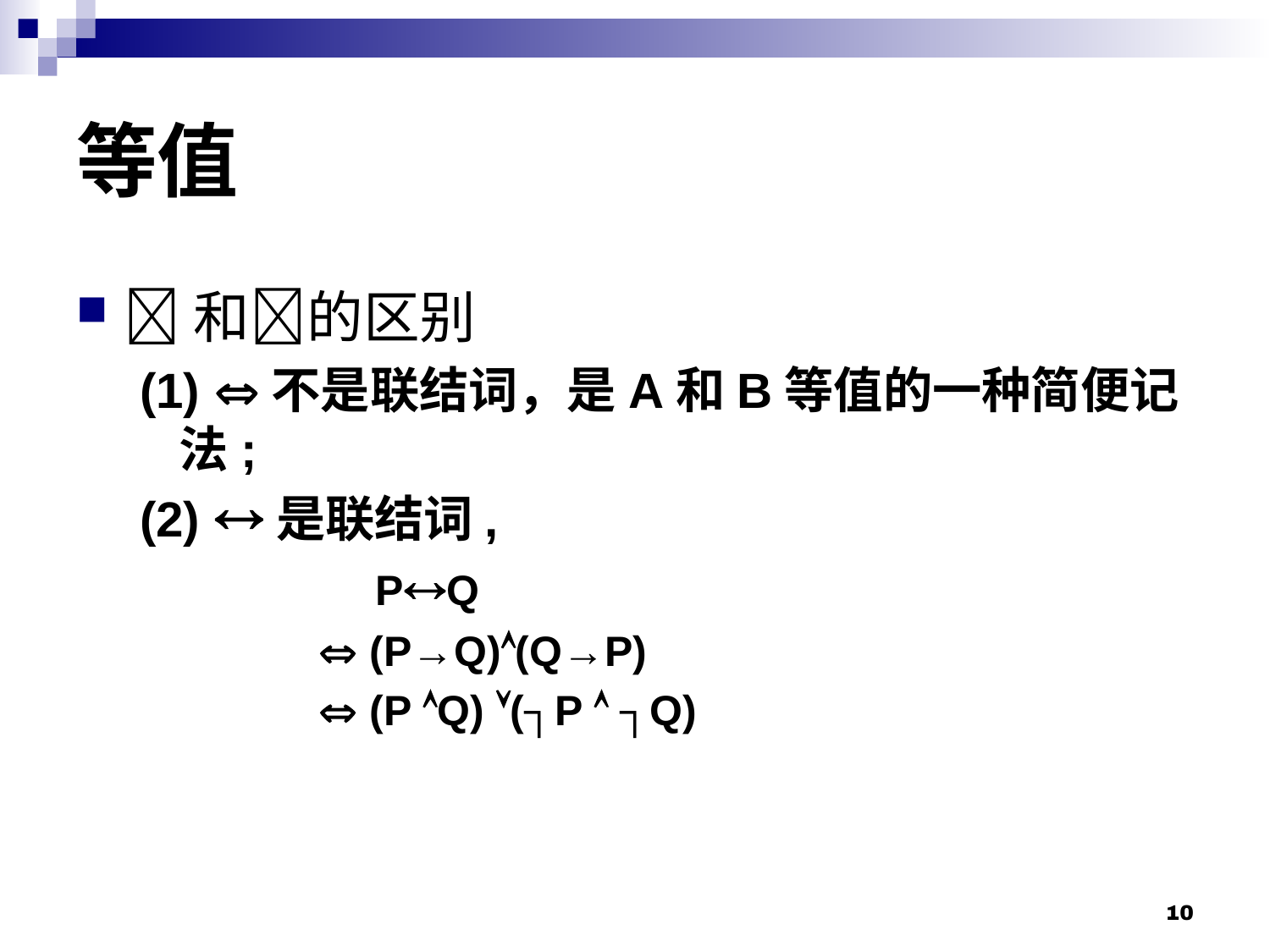

# 等值
⇔和↔的区别
(1) ⇔不是联结词，是A和B等值的一种简便记法;
(2) ↔是联结词,
	 	     P↔Q
		 ⇔ (P→Q)∧(Q→P)
 		 ⇔ (P ∧Q) ∨(┐P ∧ ┐Q)
10